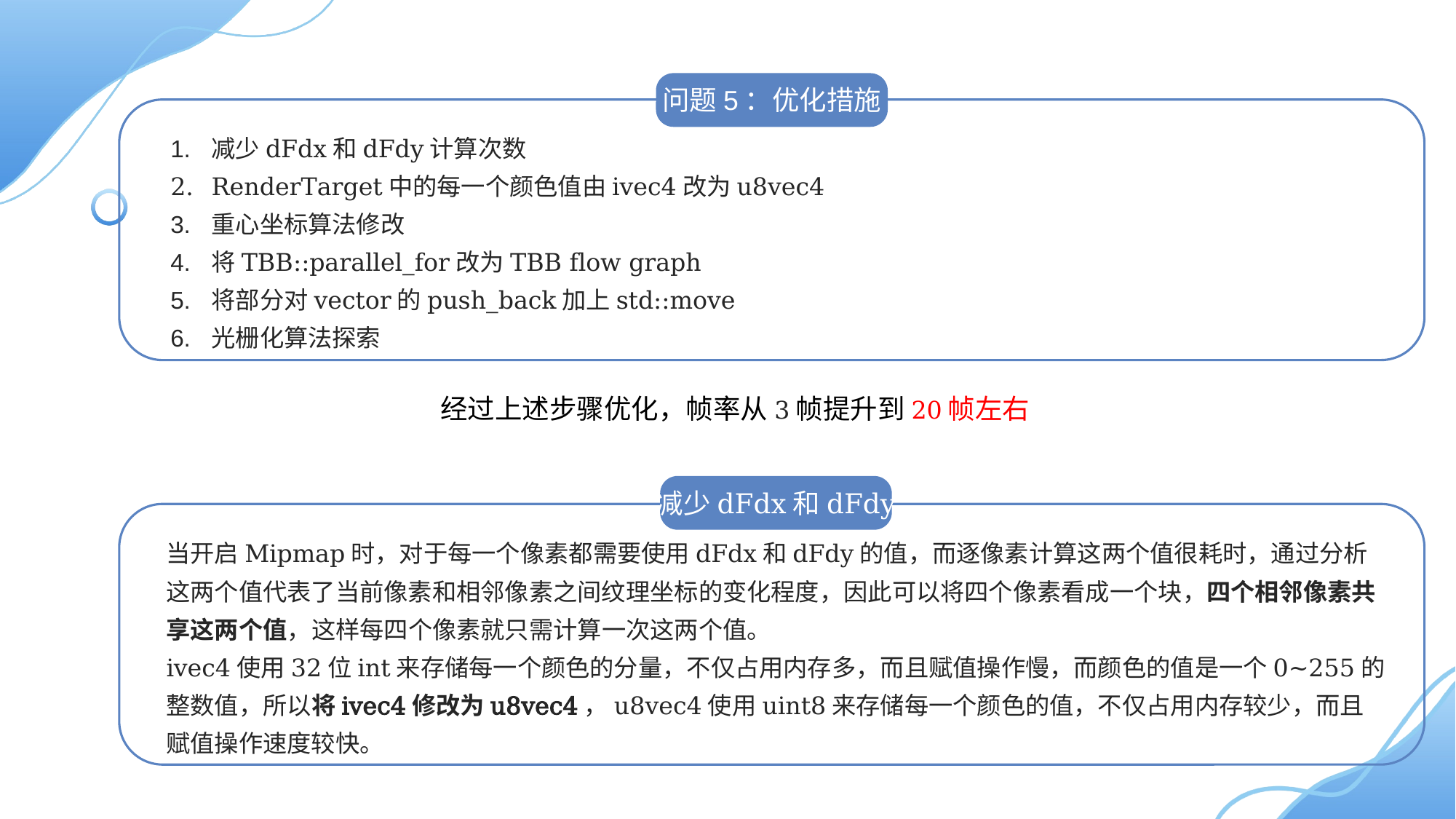

问题5：优化措施
减少dFdx和dFdy计算次数
RenderTarget中的每一个颜色值由ivec4改为u8vec4
重心坐标算法修改
将TBB::parallel_for改为TBB flow graph
将部分对vector的push_back加上std::move
光栅化算法探索
TBB Flow Graphs
经过上述步骤优化，帧率从3帧提升到20帧左右

减少dFdx和dFdy
当开启Mipmap时，对于每一个像素都需要使用dFdx和dFdy的值，而逐像素计算这两个值很耗时，通过分析这两个值代表了当前像素和相邻像素之间纹理坐标的变化程度，因此可以将四个像素看成一个块，四个相邻像素共享这两个值，这样每四个像素就只需计算一次这两个值。
ivec4使用32位int来存储每一个颜色的分量，不仅占用内存多，而且赋值操作慢，而颜色的值是一个0~255的整数值，所以将ivec4修改为u8vec4，u8vec4使用uint8来存储每一个颜色的值，不仅占用内存较少，而且赋值操作速度较快。

PPT下载 http://www.1ppt.com/xiazai/